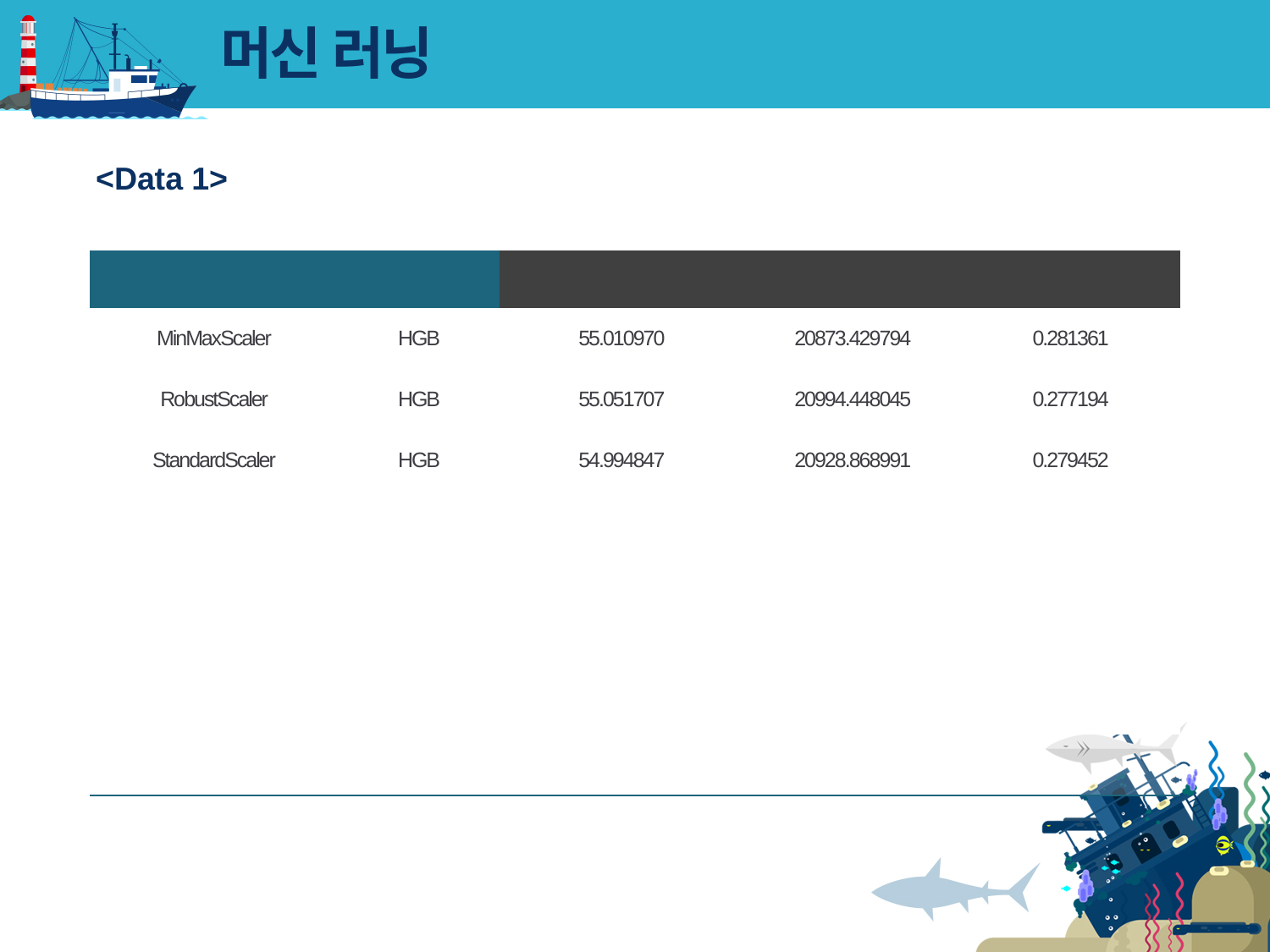

# 머신 러닝
<Data 1>
| 스케일링 | 모델 | MAE | MSE | R2 |
| --- | --- | --- | --- | --- |
| MinMaxScaler | HGB | 55.010970 | 20873.429794 | 0.281361 |
| RobustScaler | HGB | 55.051707 | 20994.448045 | 0.277194 |
| StandardScaler | HGB | 54.994847 | 20928.868991 | 0.279452 |
|  |  |  |  |  |
|  |  |  |  |  |
|  |  |  |  |  |
|  |  |  |  |  |
|  |  |  |  |  |